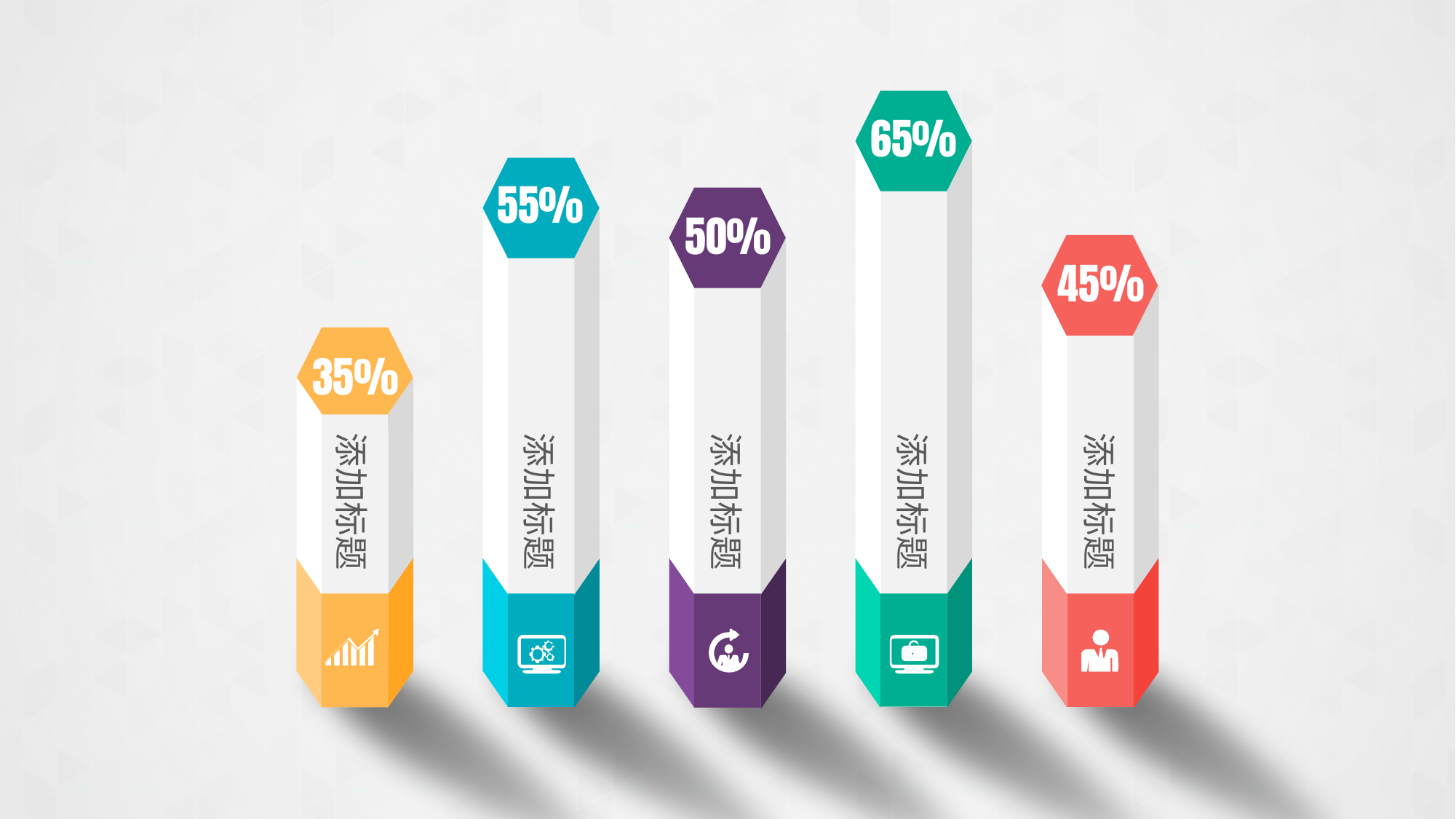

65%

55%

50%

45%

35%
添加标题
添加标题
添加标题
添加标题
添加标题